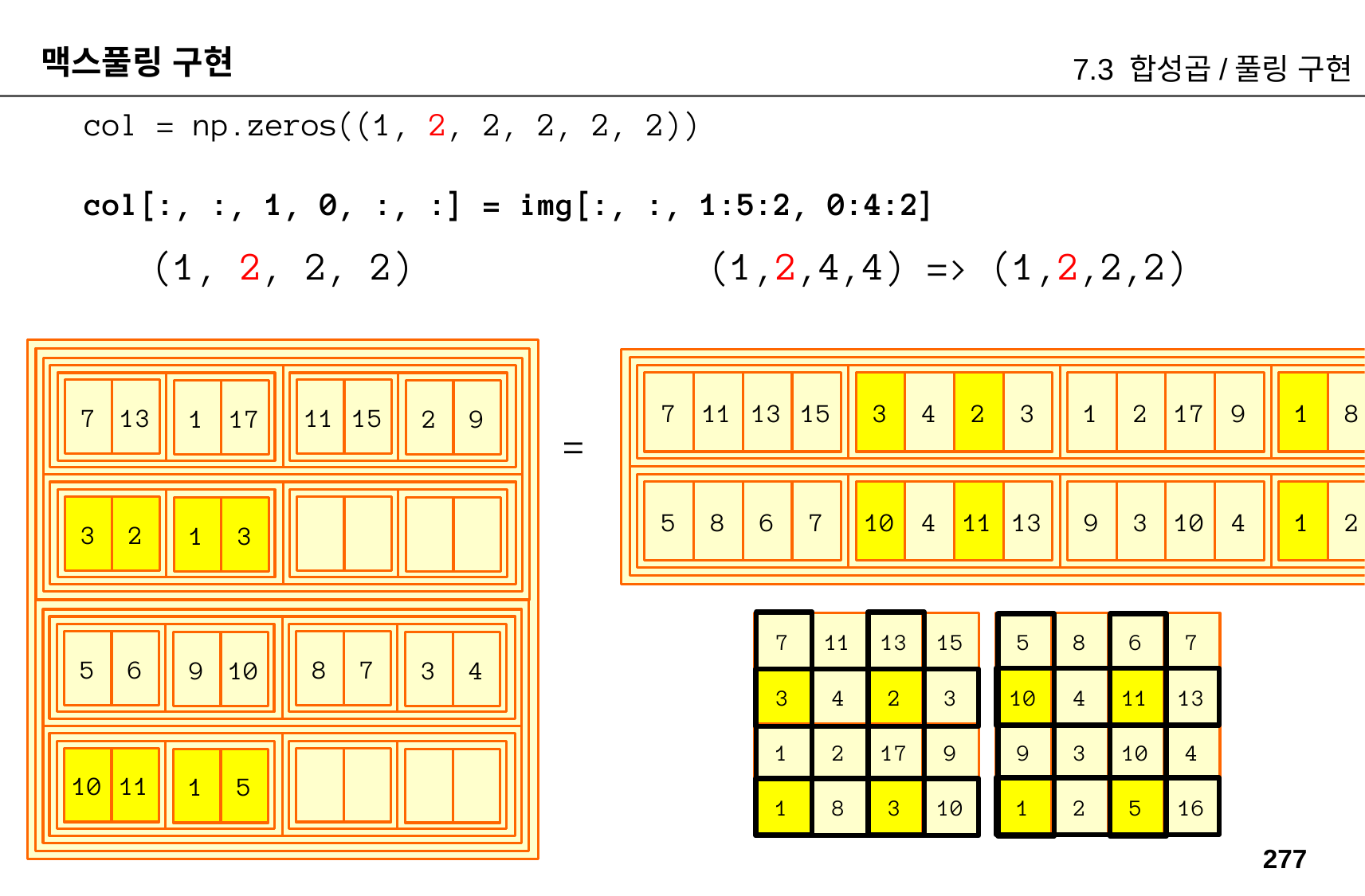

맥스풀링 구현
7.3 합성곱/풀링 구현
col = np.zeros((1, 2, 2, 2, 2, 2))

col[:, :, 1, 0, :, :] = img[:, :, 1:5:2, 0:4:2]
(1, 2, 2, 2)
(1,2,4,4) => (1,2,2,2)

7
11
13
15
3
4
2
3
1
2
17
9
1
8
3
10

7
13
11
15
1
17
2
9
=

5
8
6
7
10
4
11
13
9
3
10
4
1
2
5
16

3
2

1
3

7
11
13
15
5
8
6
7

5
6
8
7
9
10
3
4

3
4
2
3
10
4
11
13

1
2
17
9
9
3
10
4

10
11

1
5

1
8
3
10
1
2
5
16